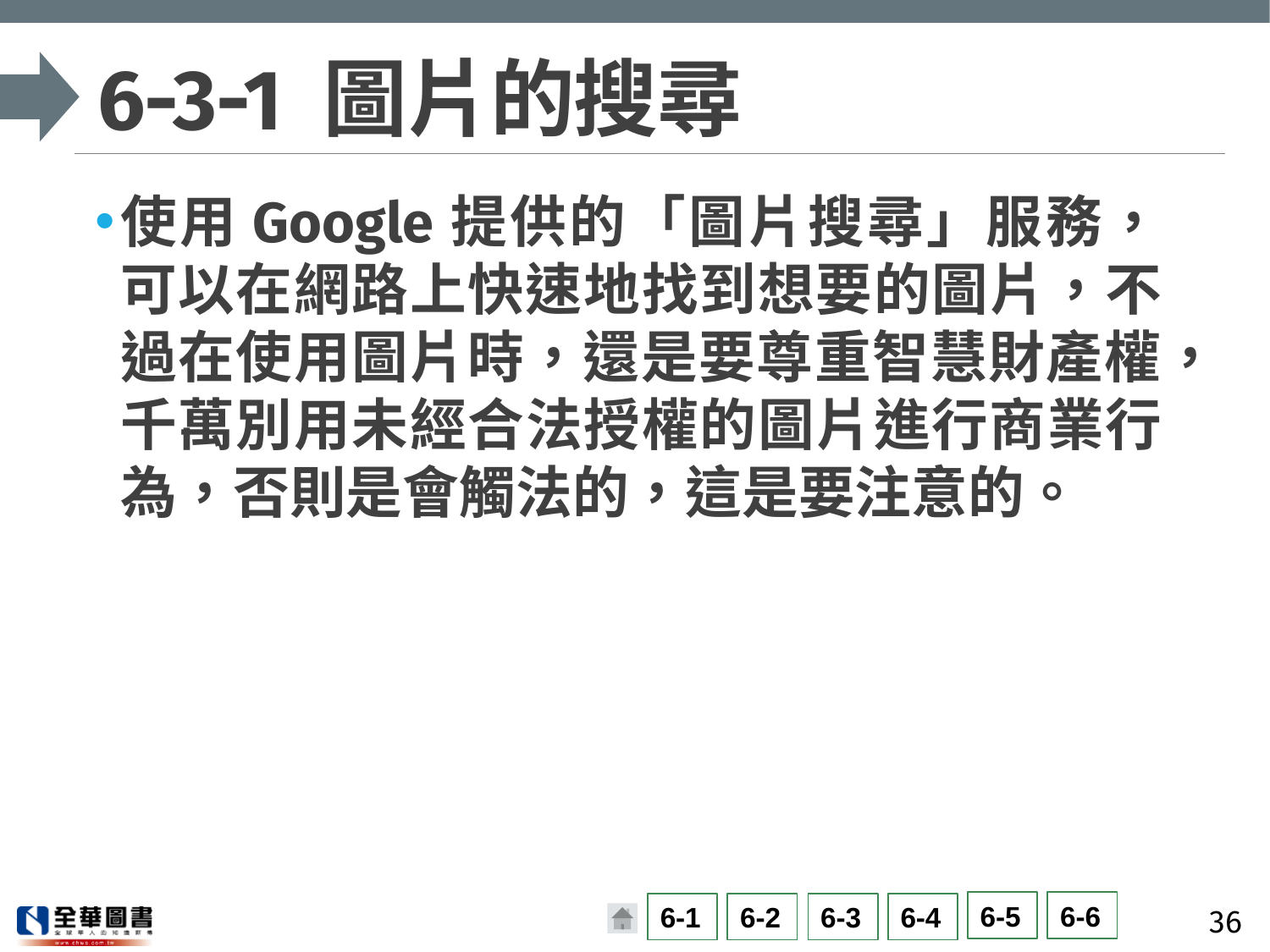

# 6-3-1 圖片的搜尋
使用Google提供的「圖片搜尋」服務，可以在網路上快速地找到想要的圖片，不過在使用圖片時，還是要尊重智慧財產權，千萬別用未經合法授權的圖片進行商業行為，否則是會觸法的，這是要注意的。
36